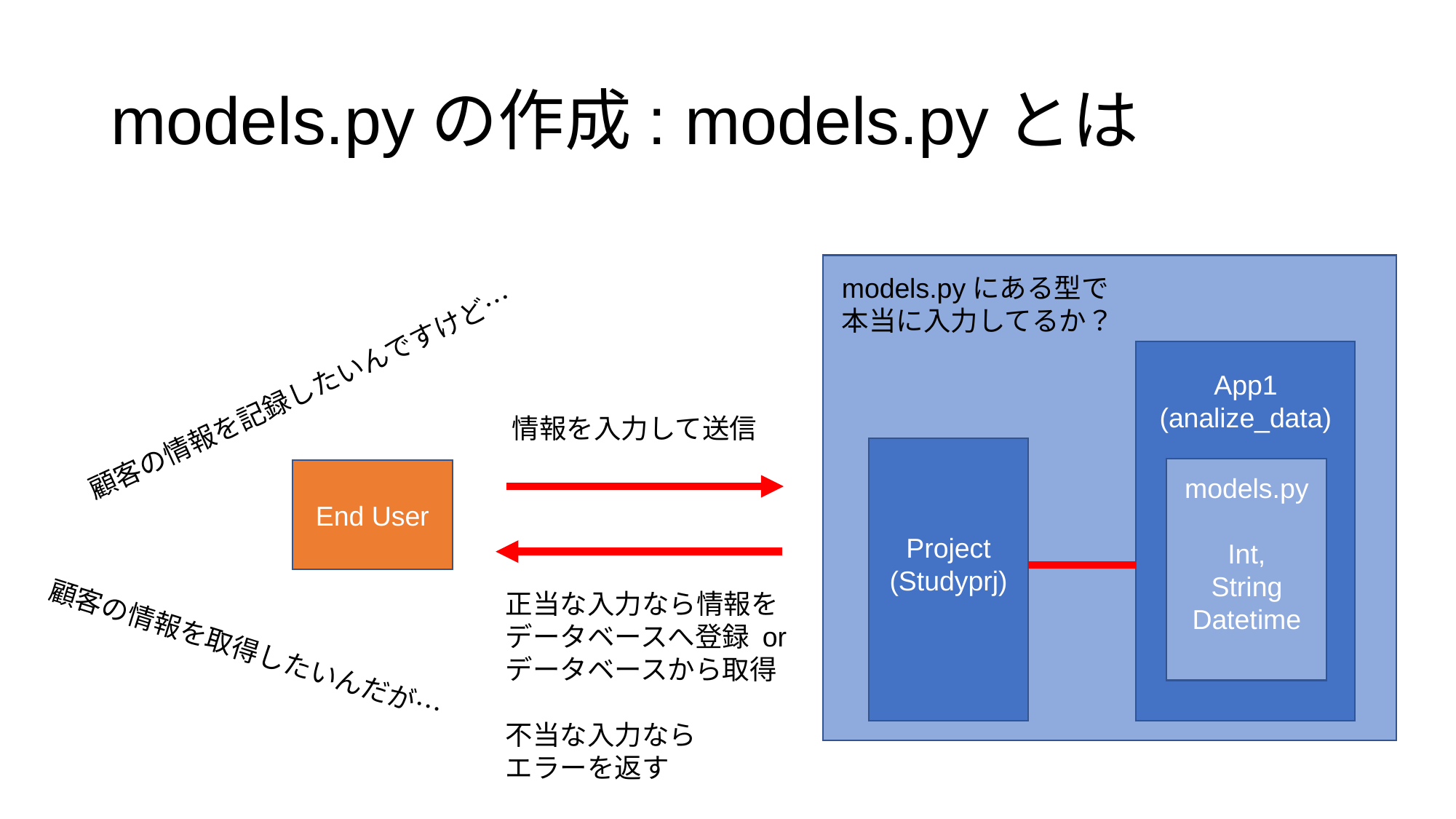

# models.pyの作成: models.pyとは

models.pyにある型で
本当に入力してるか？
App1
(analize_data)

顧客の情報を記録したいんですけど…
情報を入力して送信
Project
(Studyprj)

models.py

Int,
String
Datetime

End User
正当な入力なら情報を
データベースへ登録 or
データベースから取得

不当な入力なら
エラーを返す
顧客の情報を取得したいんだが…